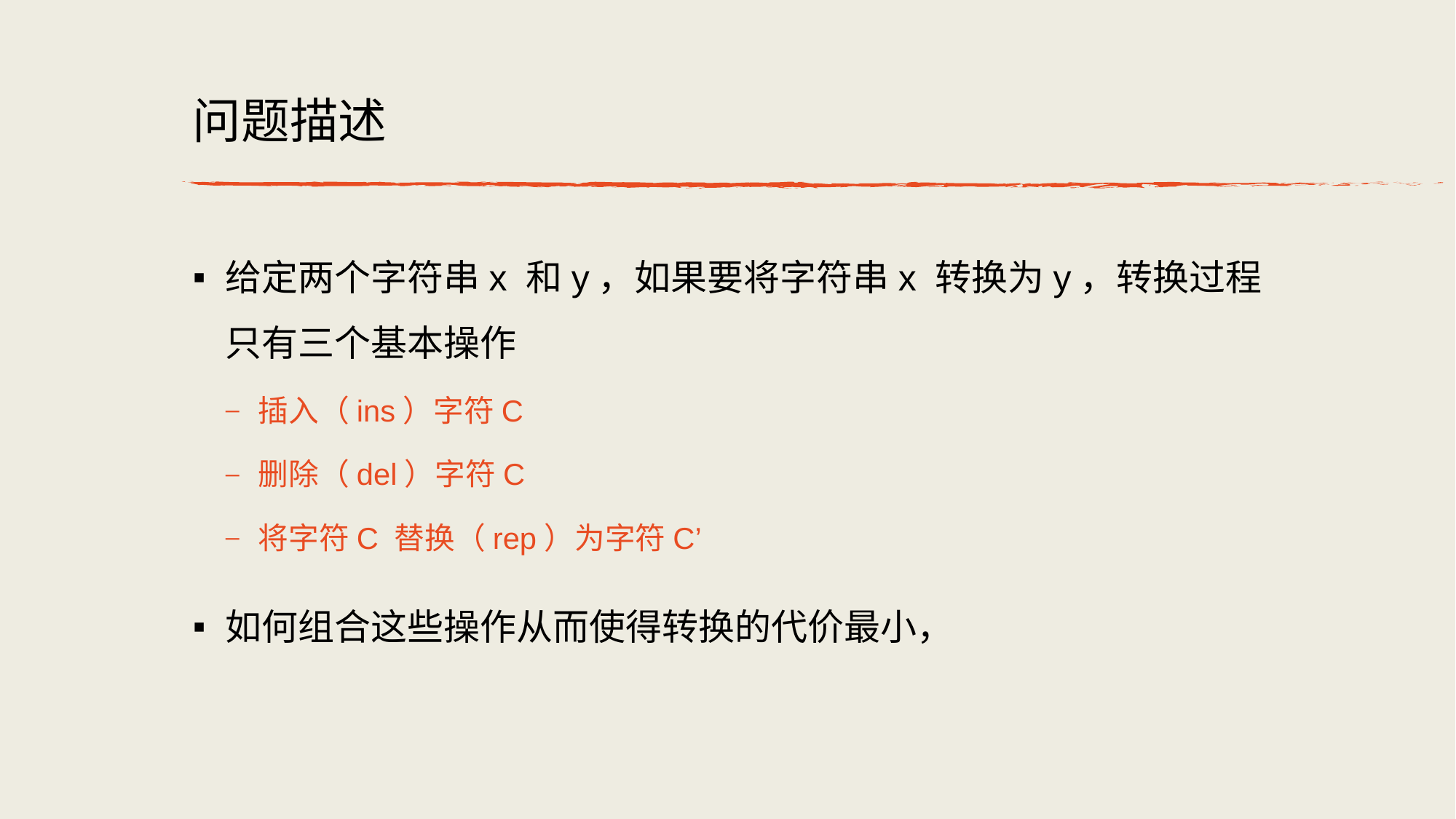

# 问题描述
给定两个字符串x 和y，如果要将字符串x 转换为y，转换过程只有三个基本操作
插⼊（ins）字符C
删除（del）字符C
将字符C 替换（rep）为字符C’
如何组合这些操作从⽽使得转换的代价最⼩，